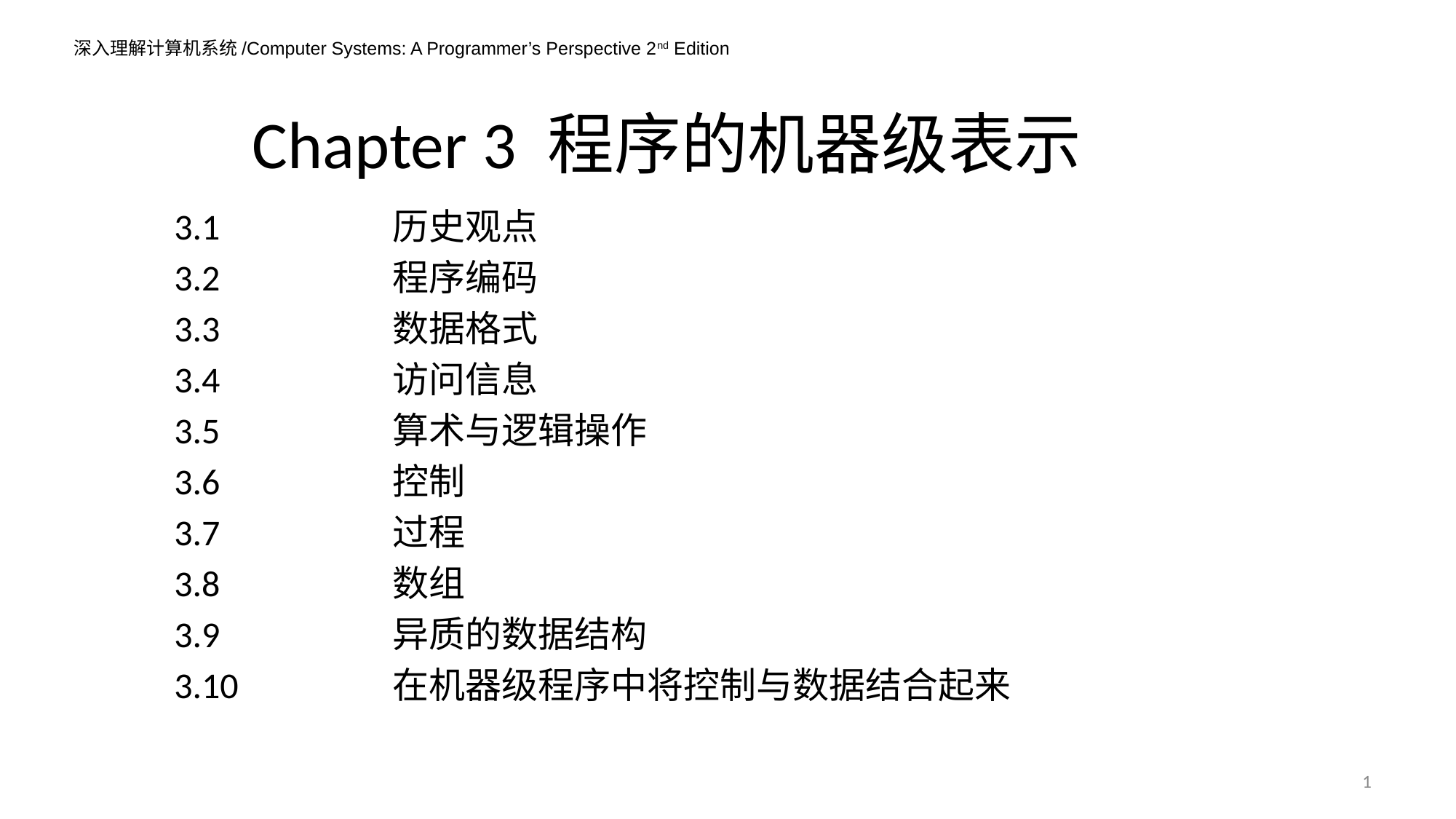

Chapter 3 程序的机器级表示
3.1		历史观点
3.2 		程序编码
3.3 		数据格式
3.4 		访问信息
3.5 		算术与逻辑操作
3.6 		控制
3.7 		过程
3.8	 	数组
3.9		异质的数据结构
3.10 		在机器级程序中将控制与数据结合起来
1